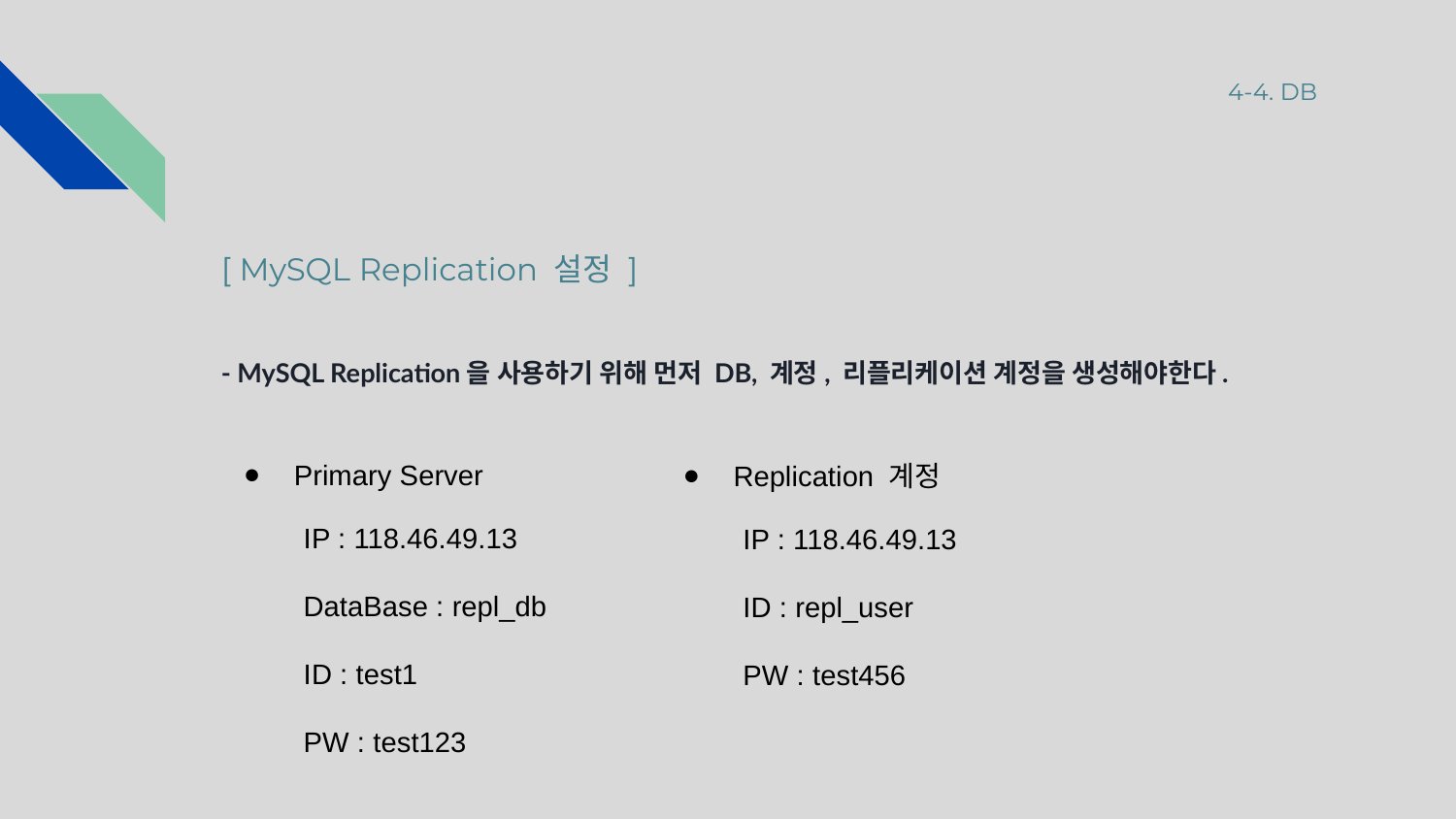

4-4. DB
# [ MySQL Replication 설정 ]
- MySQL Replication을 사용하기 위해 먼저 DB, 계정, 리플리케이션 계정을 생성해야한다.

Primary Server
Replication 계정
IP : 118.46.49.13

DataBase : repl_db

ID : test1

PW : test123
IP : 118.46.49.13

ID : repl_user

PW : test456